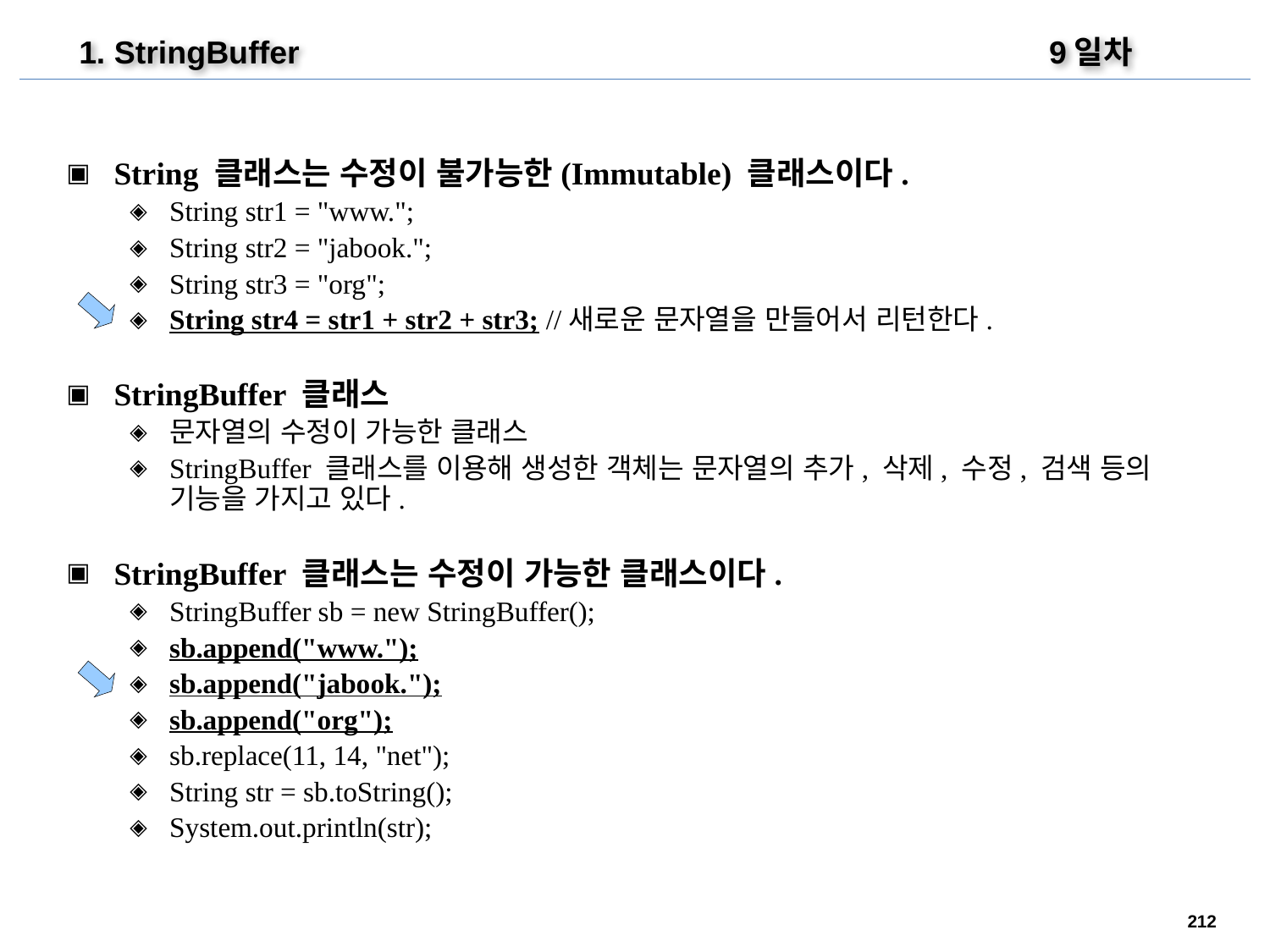

1. StringBuffer
9일차
String 클래스는 수정이 불가능한(Immutable) 클래스이다.
String str1 = "www.";
String str2 = "jabook.";
String str3 = "org";
String str4 = str1 + str2 + str3; //새로운 문자열을 만들어서 리턴한다.

StringBuffer 클래스
문자열의 수정이 가능한 클래스
StringBuffer 클래스를 이용해 생성한 객체는 문자열의 추가, 삭제, 수정, 검색 등의 기능을 가지고 있다.

StringBuffer 클래스는 수정이 가능한 클래스이다.
StringBuffer sb = new StringBuffer();
sb.append("www.");
sb.append("jabook.");
sb.append("org");
sb.replace(11, 14, "net");
String str = sb.toString();
System.out.println(str);